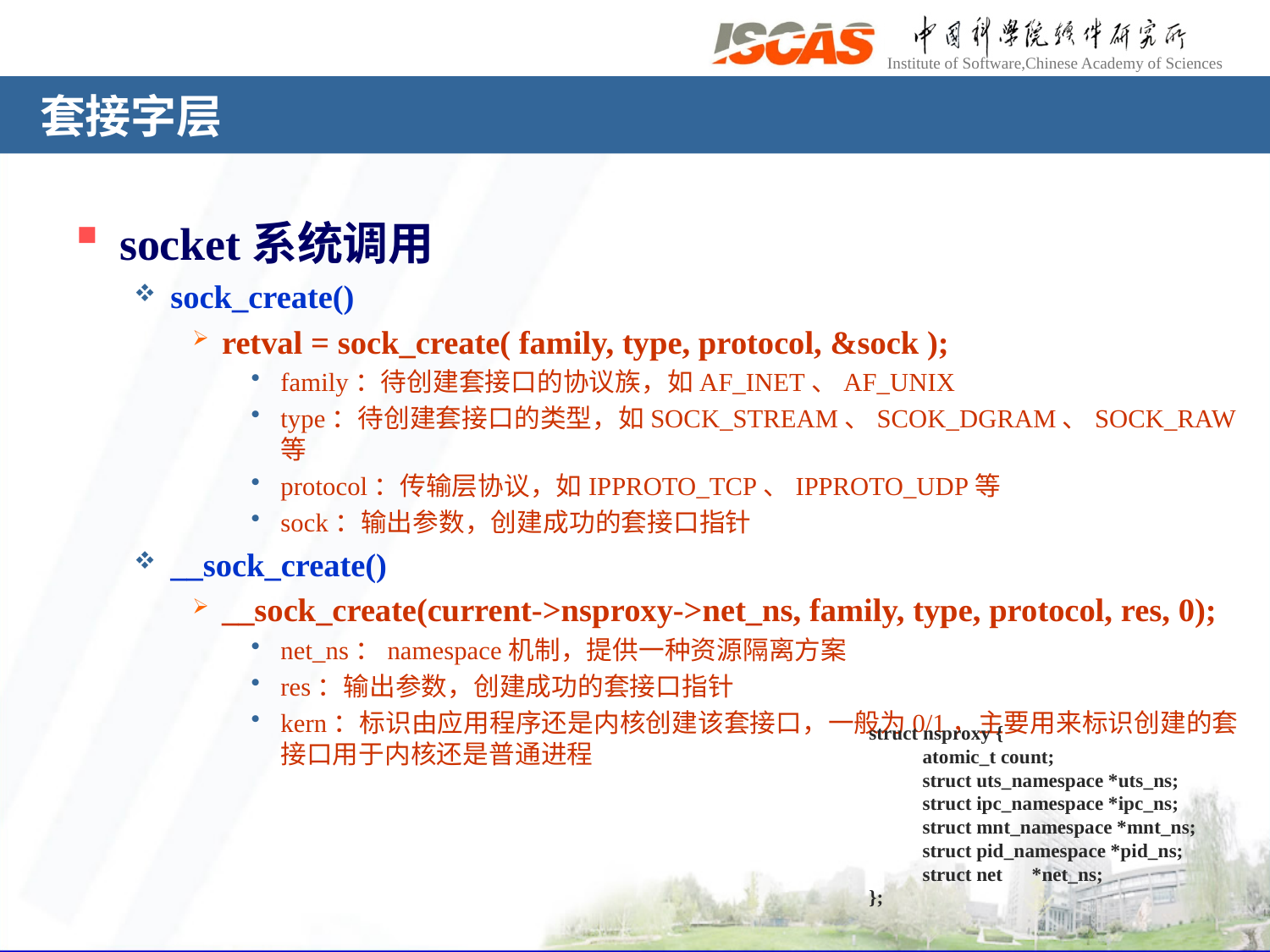

# 套接字层
socket系统调用
sock_create()
retval = sock_create( family, type, protocol, &sock );
family：待创建套接口的协议族，如AF_INET、AF_UNIX
type：待创建套接口的类型，如SOCK_STREAM、SCOK_DGRAM、SOCK_RAW等
protocol：传输层协议，如IPPROTO_TCP、IPPROTO_UDP等
sock：输出参数，创建成功的套接口指针
__sock_create()
__sock_create(current->nsproxy->net_ns, family, type, protocol, res, 0);
net_ns：namespace机制，提供一种资源隔离方案
res：输出参数，创建成功的套接口指针
kern：标识由应用程序还是内核创建该套接口，一般为0/1，主要用来标识创建的套接口用于内核还是普通进程

struct nsproxy {
           atomic_t count;
           struct uts_namespace *uts_ns;
           struct ipc_namespace *ipc_ns;
           struct mnt_namespace *mnt_ns;
           struct pid_namespace *pid_ns;
           struct net      *net_ns;
};